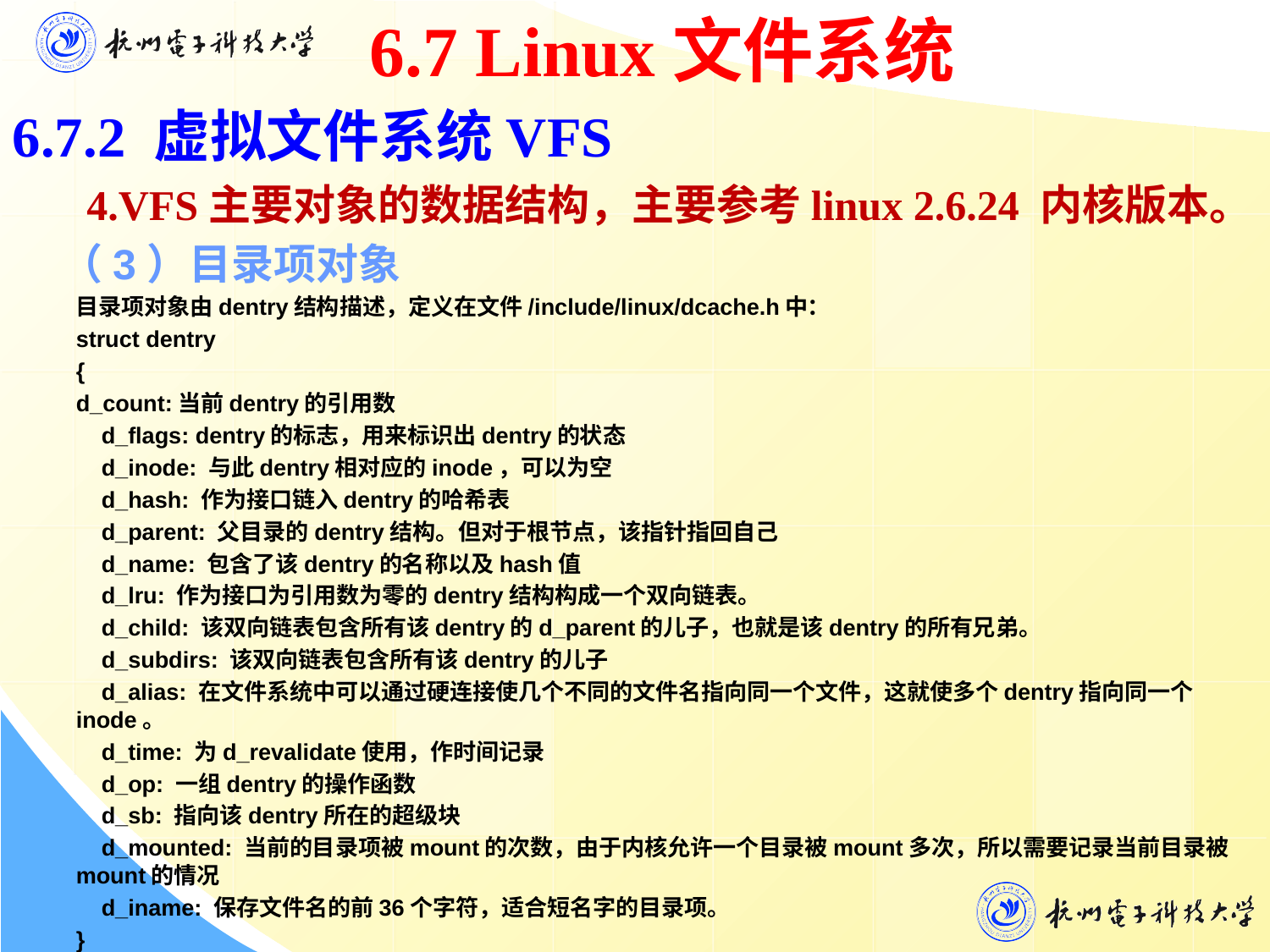

6.7 Linux文件系统
6.7.2 虚拟文件系统VFS
       4.VFS主要对象的数据结构，主要参考linux 2.6.24 内核版本。
    （3）目录项对象
目录项对象由dentry结构描述，定义在文件/include/linux/dcache.h中：
struct dentry
{
d_count:当前dentry的引用数
    d_flags: dentry的标志，用来标识出dentry的状态
    d_inode: 与此dentry相对应的inode，可以为空
    d_hash: 作为接口链入dentry的哈希表
    d_parent: 父目录的dentry结构。但对于根节点，该指针指回自己
    d_name: 包含了该dentry的名称以及hash值
    d_lru: 作为接口为引用数为零的dentry结构构成一个双向链表。
    d_child: 该双向链表包含所有该dentry的d_parent的儿子，也就是该dentry的所有兄弟。
    d_subdirs: 该双向链表包含所有该dentry的儿子
    d_alias: 在文件系统中可以通过硬连接使几个不同的文件名指向同一个文件，这就使多个dentry指向同一个inode。
    d_time: 为d_revalidate使用，作时间记录
    d_op: 一组dentry的操作函数
    d_sb: 指向该dentry所在的超级块
    d_mounted: 当前的目录项被mount的次数，由于内核允许一个目录被mount多次，所以需要记录当前目录被mount的情况
    d_iname: 保存文件名的前36个字符，适合短名字的目录项。
}